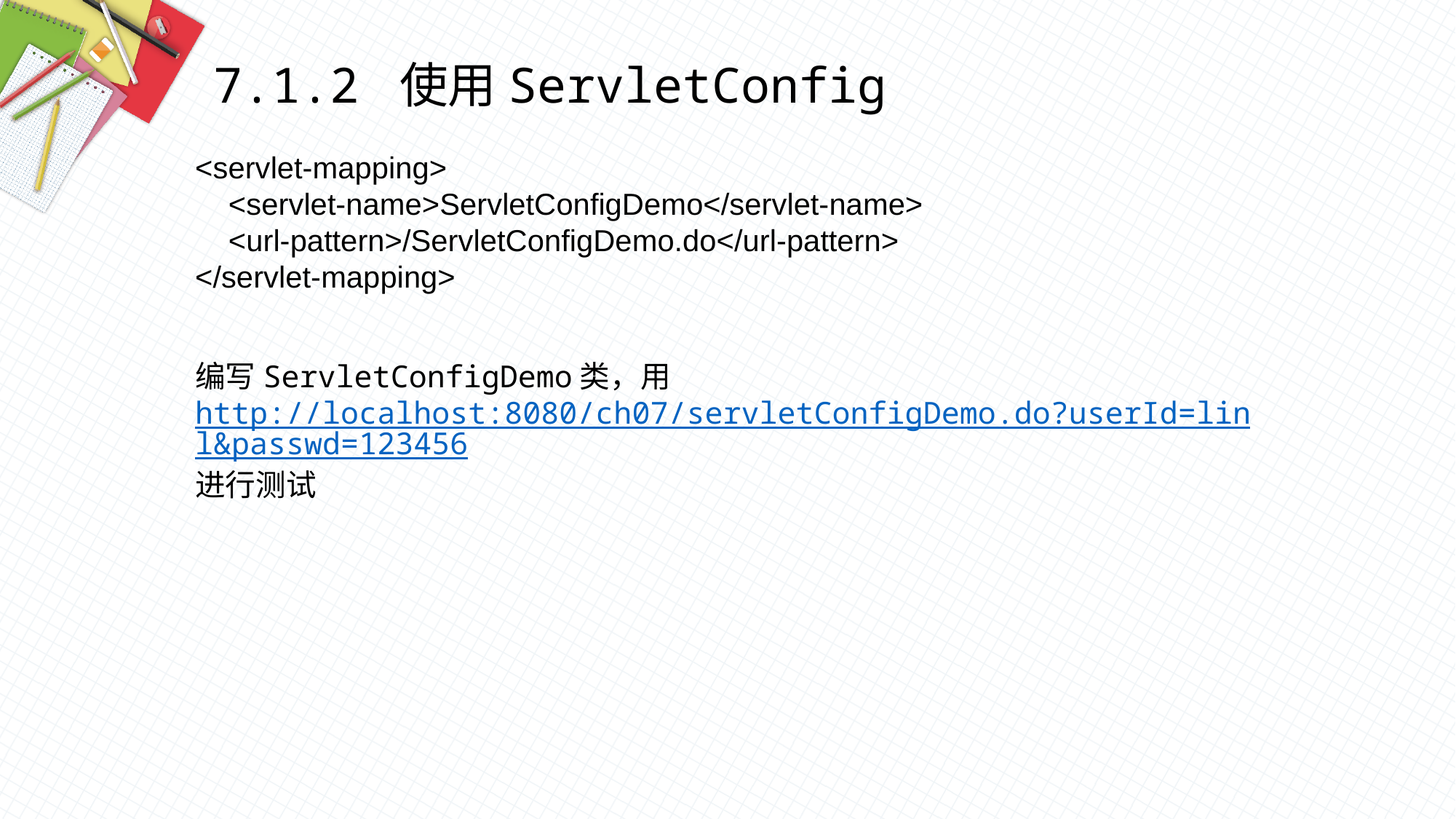

7.1.2 使用ServletConfig

<servlet-mapping>
    <servlet-name>ServletConfigDemo</servlet-name>
    <url-pattern>/ServletConfigDemo.do</url-pattern>
</servlet-mapping>
编写ServletConfigDemo类，用http://localhost:8080/ch07/servletConfigDemo.do?userId=linl&passwd=123456
进行测试